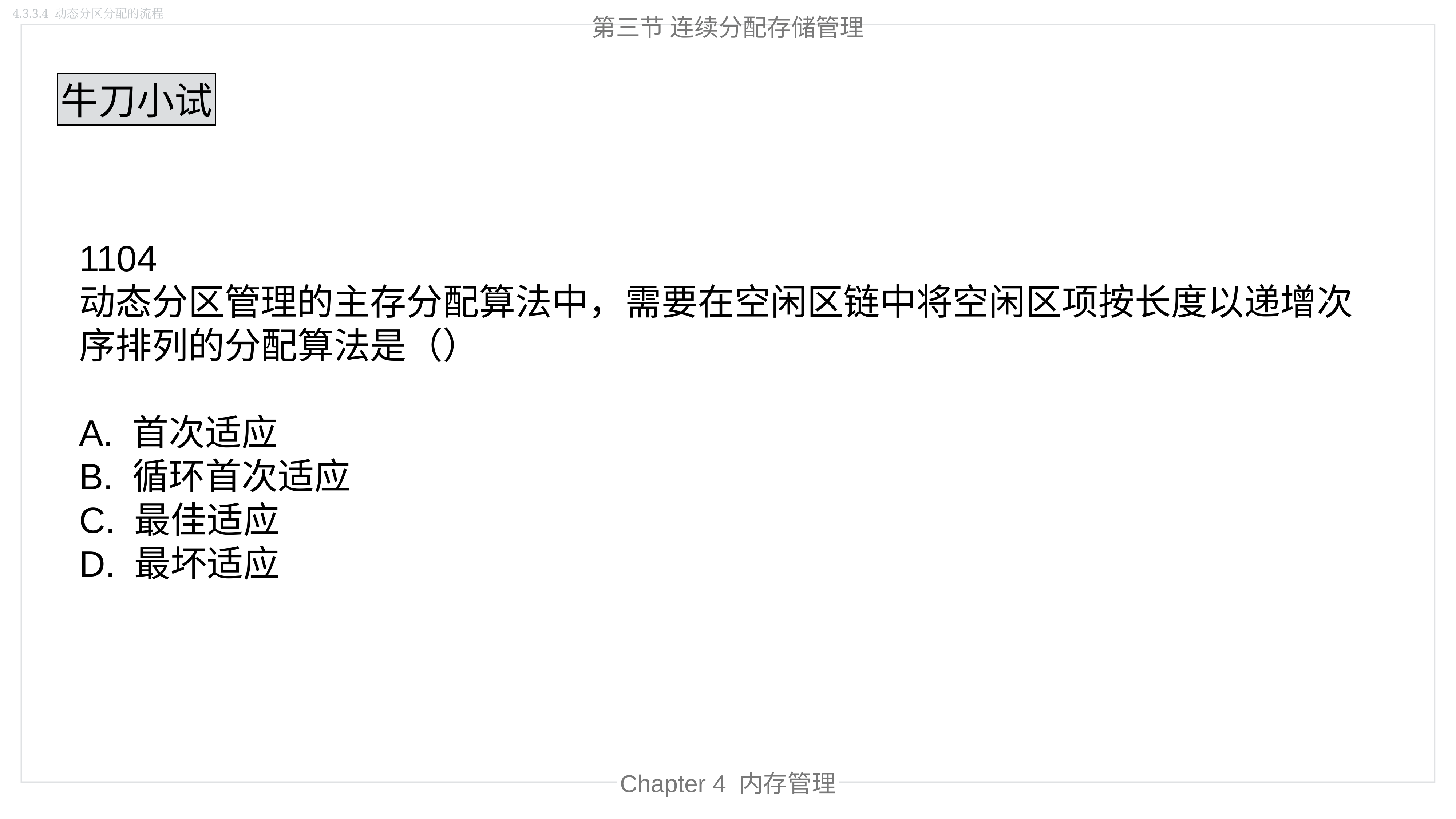

4.3.3.4 动态分区分配的流程
第三节 连续分配存储管理

牛刀小试
1104
动态分区管理的主存分配算法中，需要在空闲区链中将空闲区项按长度以递增次序排列的分配算法是（）

A. 首次适应
B. 循环首次适应
C. 最佳适应
D. 最坏适应
Chapter 4 内存管理